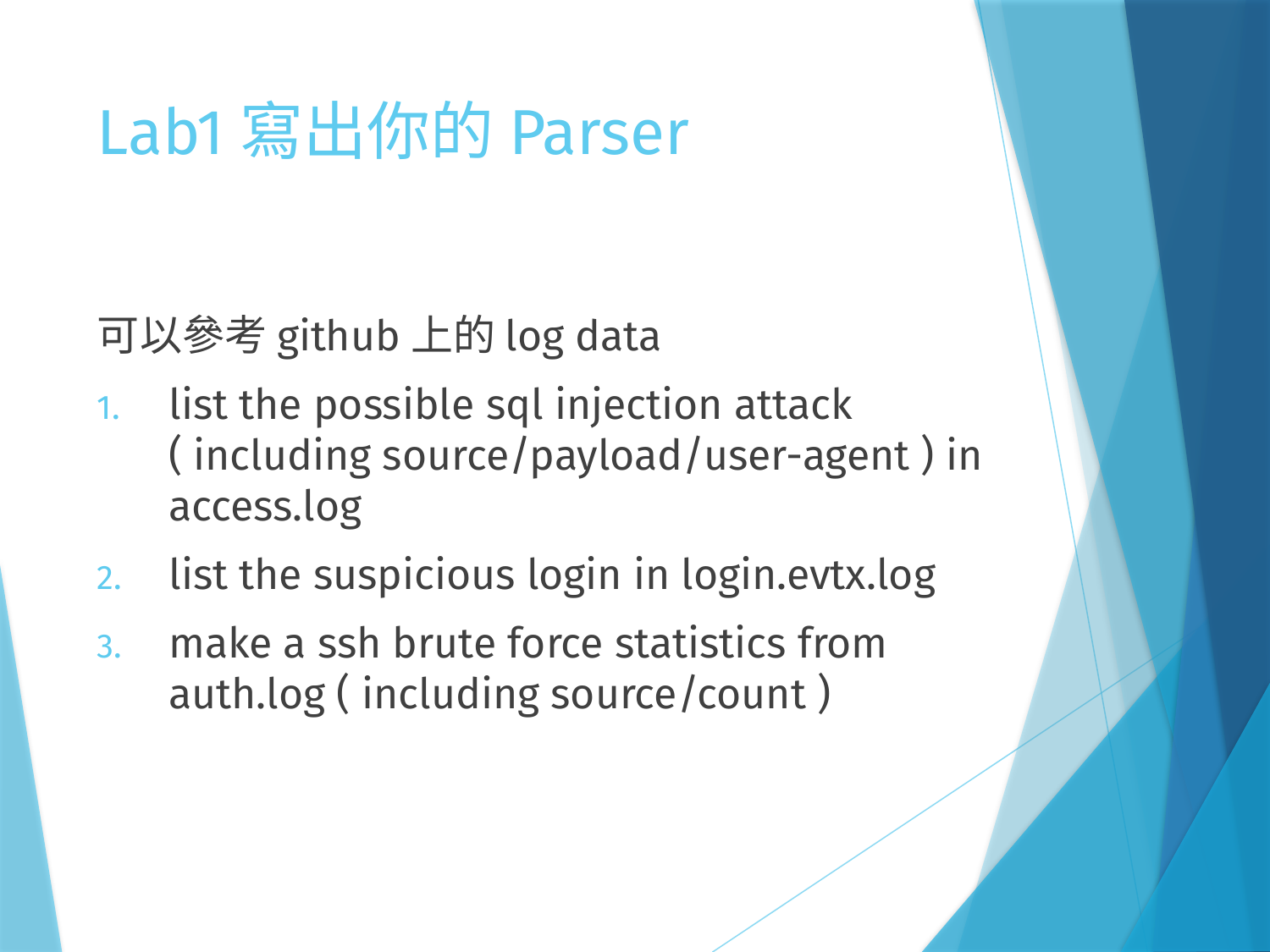

# Lab1寫出你的Parser
可以參考github上的log data
list the possible sql injection attack ( including source/payload/user-agent ) in access.log
list the suspicious login in login.evtx.log
make a ssh brute force statistics from auth.log ( including source/count )